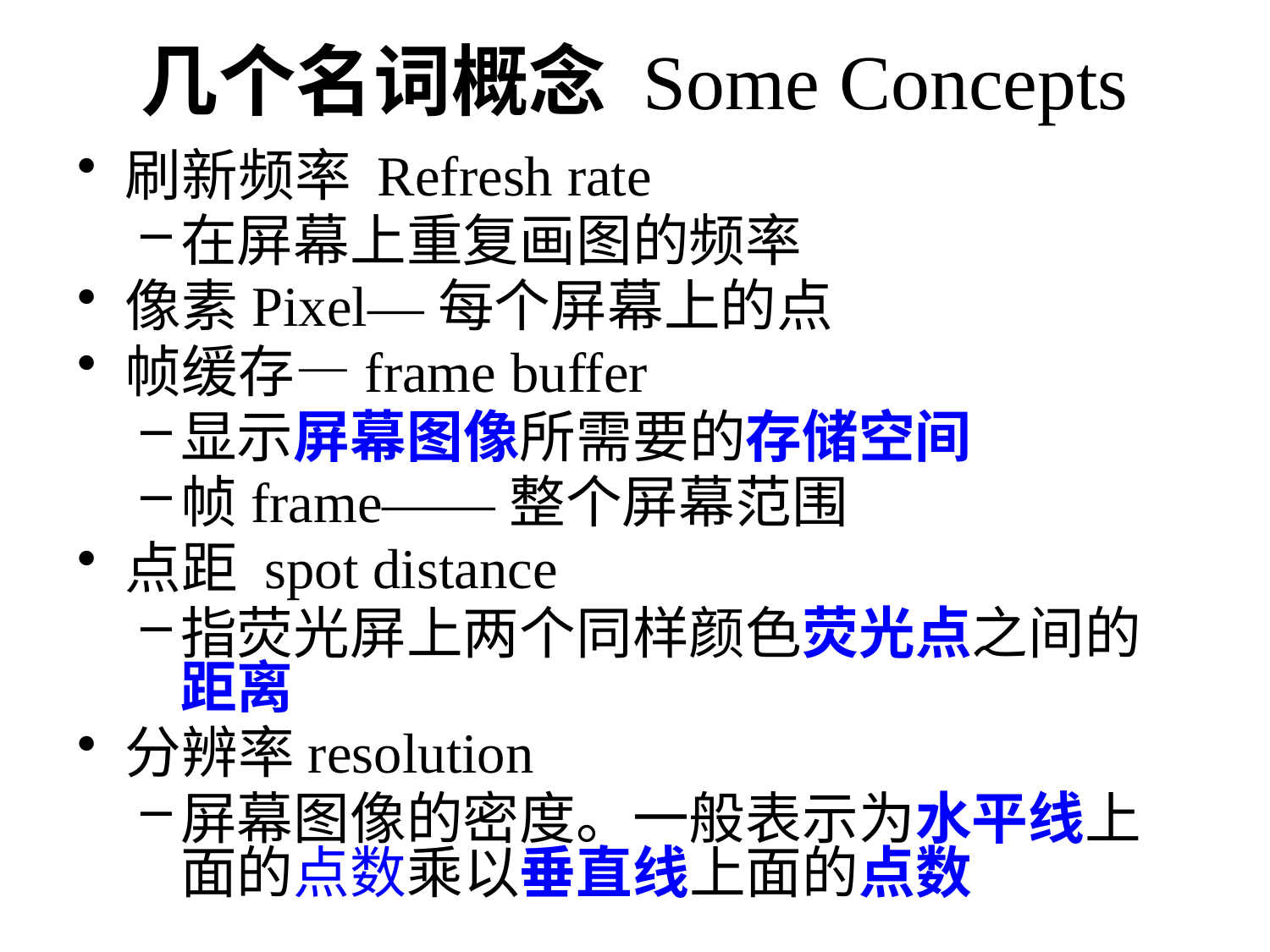

# 几个名词概念 Some Concepts
刷新频率 Refresh rate
在屏幕上重复画图的频率
像素Pixel—每个屏幕上的点
帧缓存—frame buffer
显示屏幕图像所需要的存储空间
帧frame——整个屏幕范围
点距 spot distance
指荧光屏上两个同样颜色荧光点之间的距离
分辨率resolution
屏幕图像的密度。一般表示为水平线上面的点数乘以垂直线上面的点数